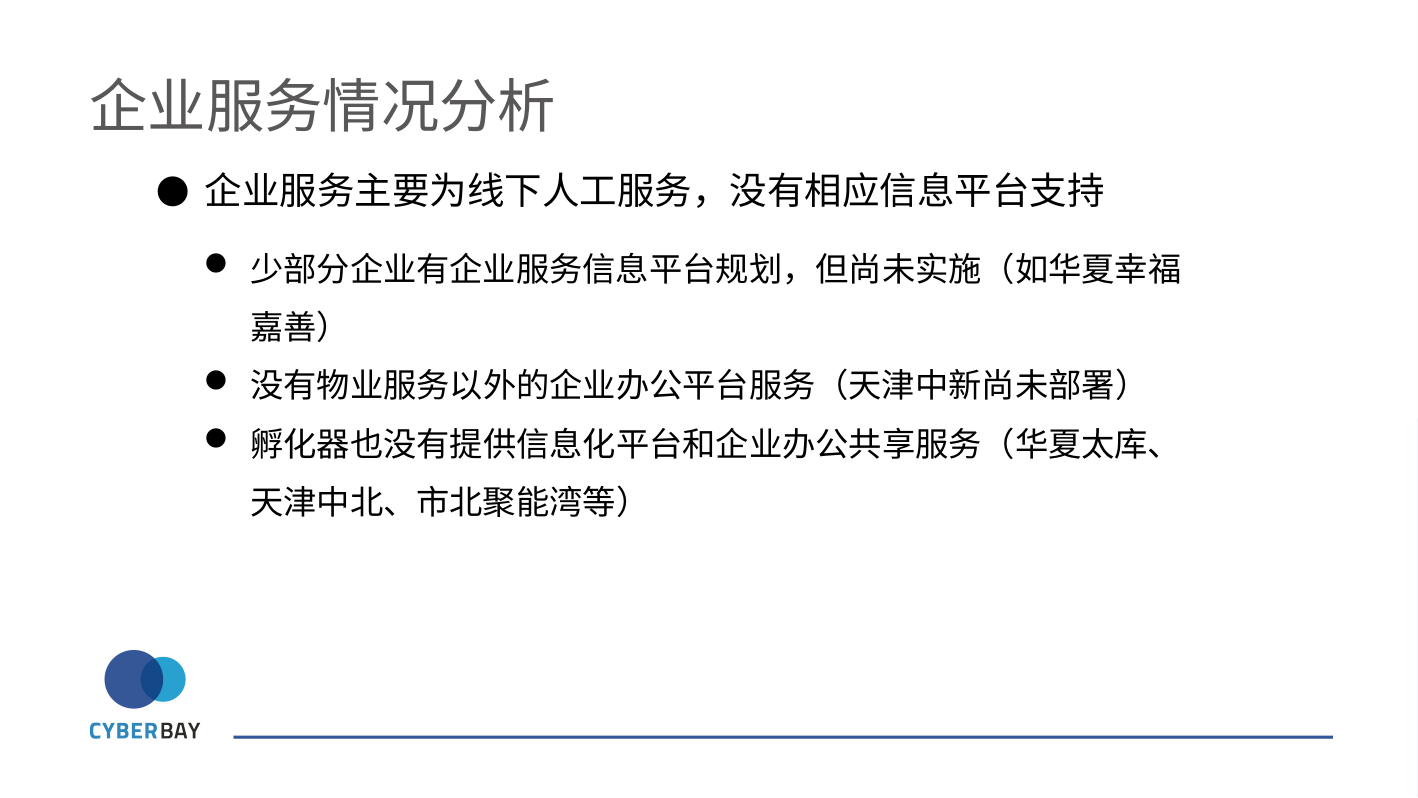

企业服务情况分析
● 企业服务主要为线下人工服务，没有相应信息平台支持
少部分企业有企业服务信息平台规划，但尚未实施（如华夏幸福嘉善）
没有物业服务以外的企业办公平台服务（天津中新尚未部署）
孵化器也没有提供信息化平台和企业办公共享服务（华夏太库、天津中北、市北聚能湾等）